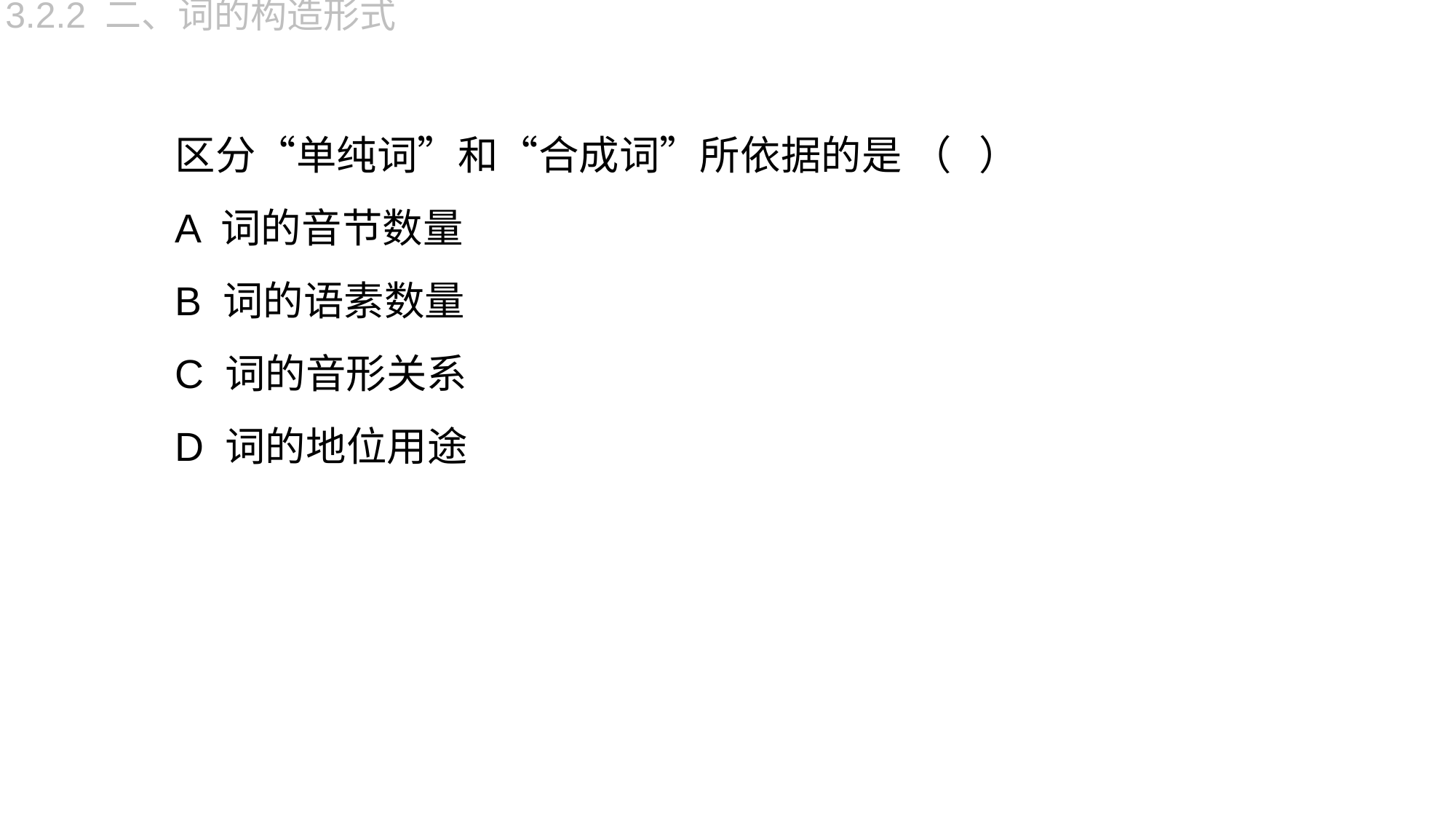

3.2.2 二、词的构造形式
区分“单纯词”和“合成词”所依据的是 （   ）
A 词的音节数量
B 词的语素数量
C 词的音形关系
D 词的地位用途